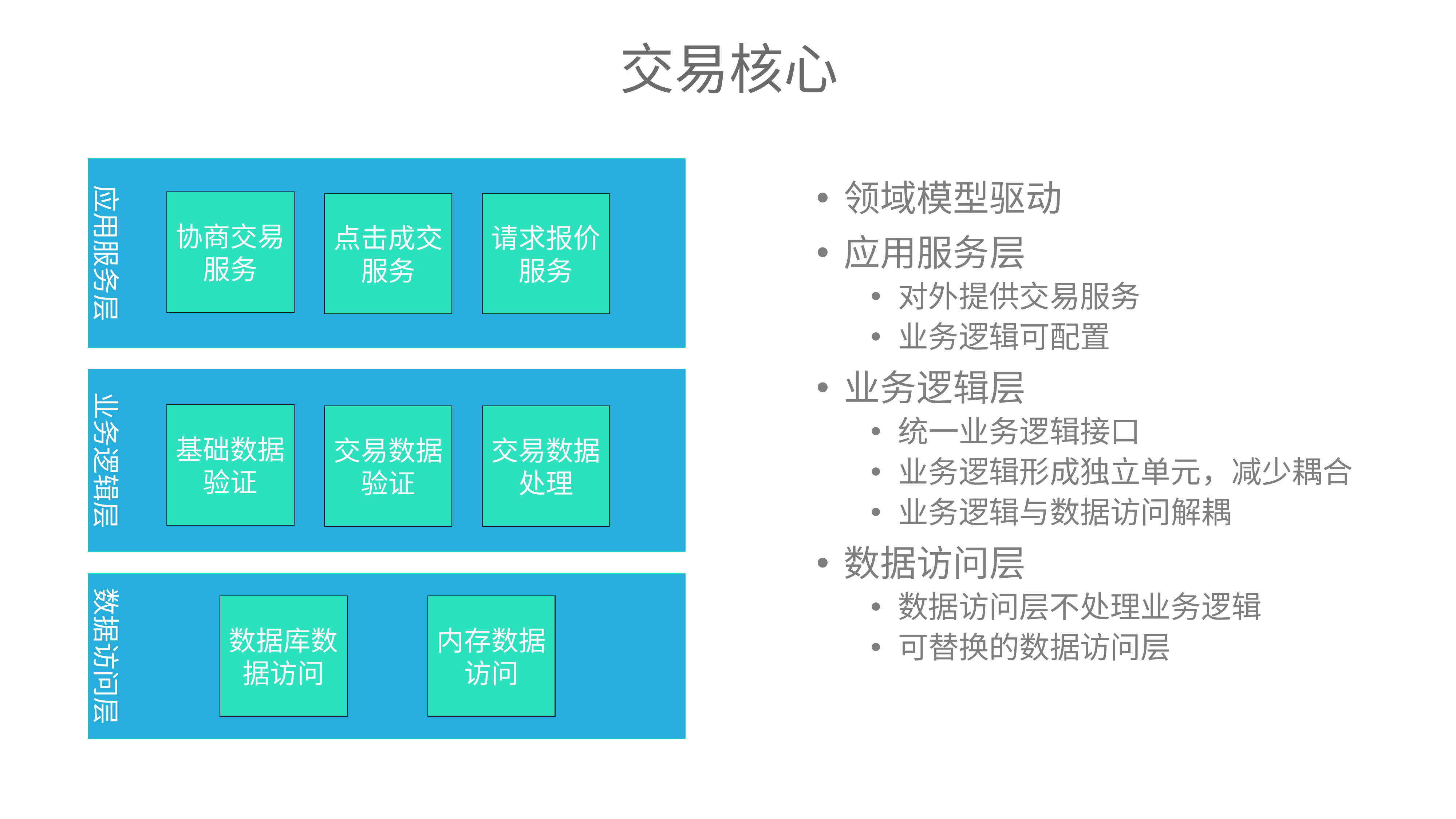

交易核心
应用服务层
领域模型驱动
应用服务层
对外提供交易服务
业务逻辑可配置
业务逻辑层
统一业务逻辑接口
业务逻辑形成独立单元，减少耦合
业务逻辑与数据访问解耦
数据访问层
数据访问层不处理业务逻辑
可替换的数据访问层
协商交易服务
点击成交服务
请求报价服务
业务逻辑层
基础数据验证
交易数据验证
交易数据处理
数据访问层
数据库数据访问
内存数据访问